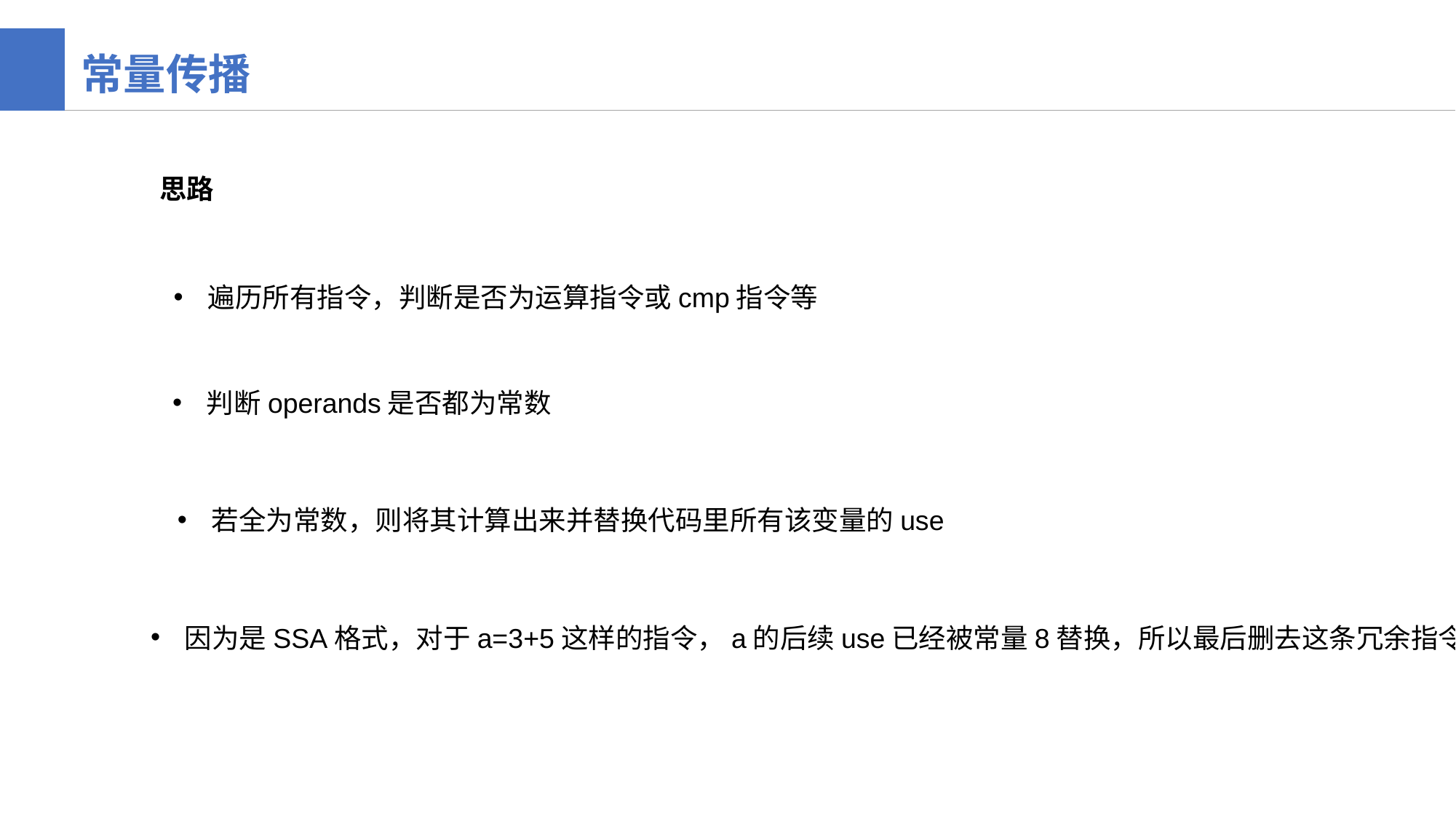

常量传播
思路
遍历所有指令，判断是否为运算指令或cmp指令等
判断operands是否都为常数

若全为常数，则将其计算出来并替换代码里所有该变量的use
因为是SSA格式，对于a=3+5这样的指令，a的后续use已经被常量8替换，所以最后删去这条冗余指令